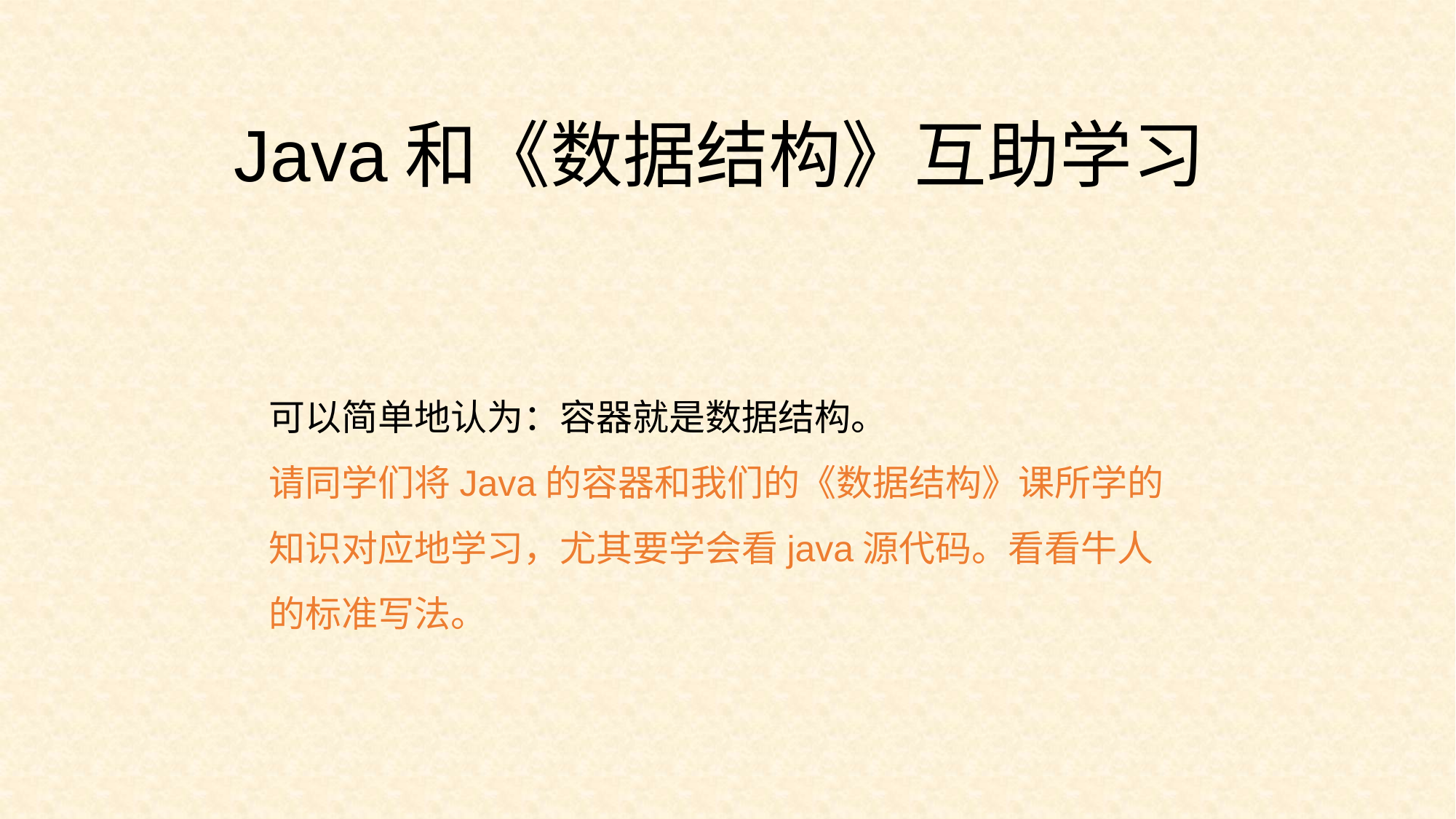

Java和《数据结构》互助学习
可以简单地认为：容器就是数据结构。
请同学们将Java的容器和我们的《数据结构》课所学的知识对应地学习，尤其要学会看java源代码。看看牛人的标准写法。